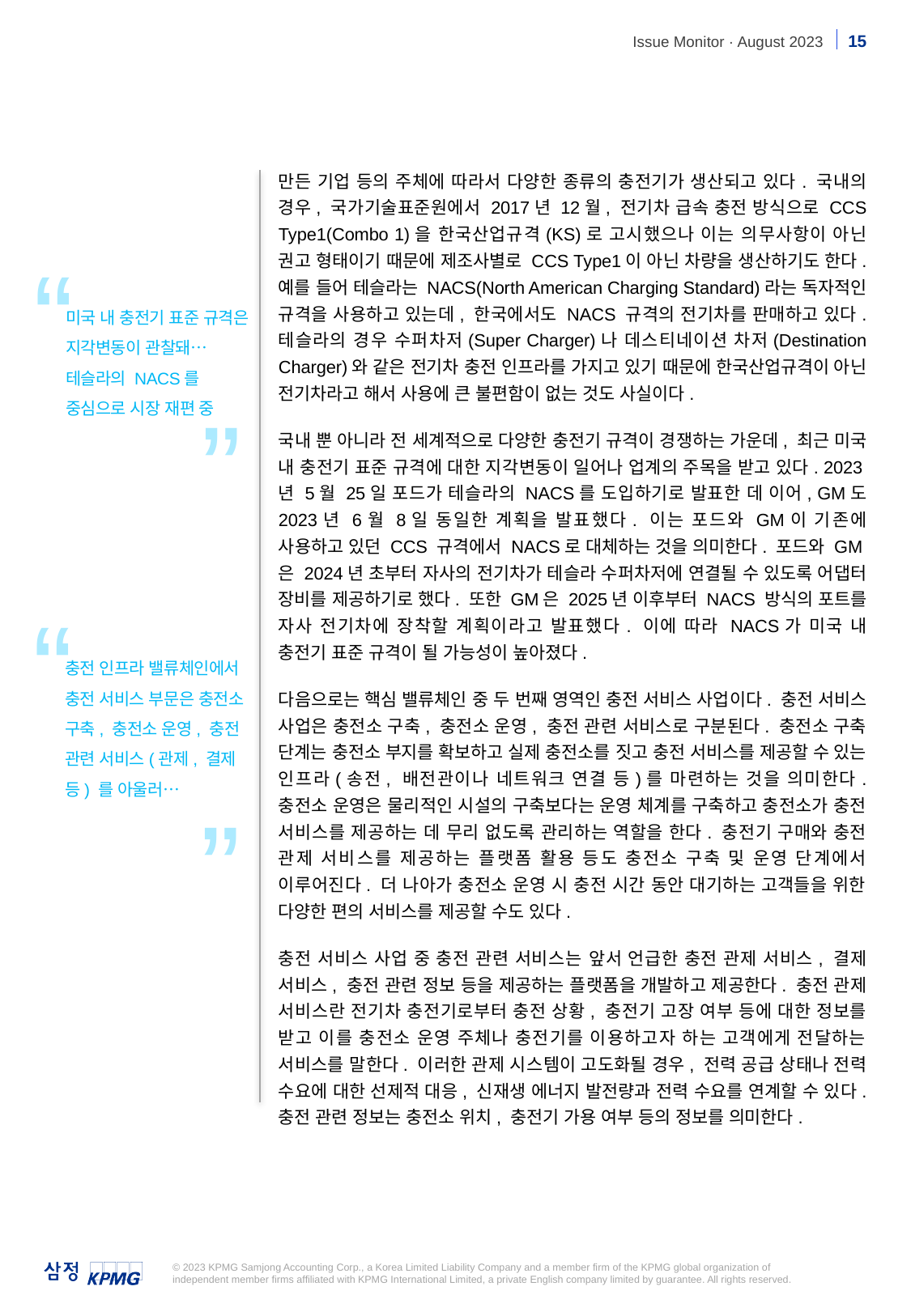

만든 기업 등의 주체에 따라서 다양한 종류의 충전기가 생산되고 있다. 국내의 경우, 국가기술표준원에서 2017년 12월, 전기차 급속 충전 방식으로 CCS Type1(Combo 1)을 한국산업규격(KS)로 고시했으나 이는 의무사항이 아닌 권고 형태이기 때문에 제조사별로 CCS Type1이 아닌 차량을 생산하기도 한다. 예를 들어 테슬라는 NACS(North American Charging Standard)라는 독자적인 규격을 사용하고 있는데, 한국에서도 NACS 규격의 전기차를 판매하고 있다. 테슬라의 경우 수퍼차저(Super Charger)나 데스티네이션 차저(Destination Charger)와 같은 전기차 충전 인프라를 가지고 있기 때문에 한국산업규격이 아닌 전기차라고 해서 사용에 큰 불편함이 없는 것도 사실이다.
국내 뿐 아니라 전 세계적으로 다양한 충전기 규격이 경쟁하는 가운데, 최근 미국 내 충전기 표준 규격에 대한 지각변동이 일어나 업계의 주목을 받고 있다. 2023년 5월 25일 포드가 테슬라의 NACS를 도입하기로 발표한 데 이어, GM도 2023년 6월 8일 동일한 계획을 발표했다. 이는 포드와 GM이 기존에 사용하고 있던 CCS 규격에서 NACS로 대체하는 것을 의미한다. 포드와 GM은 2024년 초부터 자사의 전기차가 테슬라 수퍼차저에 연결될 수 있도록 어댑터 장비를 제공하기로 했다. 또한 GM은 2025년 이후부터 NACS 방식의 포트를 자사 전기차에 장착할 계획이라고 발표했다. 이에 따라 NACS가 미국 내 충전기 표준 규격이 될 가능성이 높아졌다.
다음으로는 핵심 밸류체인 중 두 번째 영역인 충전 서비스 사업이다. 충전 서비스 사업은 충전소 구축, 충전소 운영, 충전 관련 서비스로 구분된다. 충전소 구축 단계는 충전소 부지를 확보하고 실제 충전소를 짓고 충전 서비스를 제공할 수 있는 인프라(송전, 배전관이나 네트워크 연결 등)를 마련하는 것을 의미한다. 충전소 운영은 물리적인 시설의 구축보다는 운영 체계를 구축하고 충전소가 충전 서비스를 제공하는 데 무리 없도록 관리하는 역할을 한다. 충전기 구매와 충전 관제 서비스를 제공하는 플랫폼 활용 등도 충전소 구축 및 운영 단계에서 이루어진다. 더 나아가 충전소 운영 시 충전 시간 동안 대기하는 고객들을 위한 다양한 편의 서비스를 제공할 수도 있다.
충전 서비스 사업 중 충전 관련 서비스는 앞서 언급한 충전 관제 서비스, 결제 서비스, 충전 관련 정보 등을 제공하는 플랫폼을 개발하고 제공한다. 충전 관제 서비스란 전기차 충전기로부터 충전 상황, 충전기 고장 여부 등에 대한 정보를 받고 이를 충전소 운영 주체나 충전기를 이용하고자 하는 고객에게 전달하는 서비스를 말한다. 이러한 관제 시스템이 고도화될 경우, 전력 공급 상태나 전력 수요에 대한 선제적 대응, 신재생 에너지 발전량과 전력 수요를 연계할 수 있다. 충전 관련 정보는 충전소 위치, 충전기 가용 여부 등의 정보를 의미한다.
“
미국 내 충전기 표준 규격은 지각변동이 관찰돼…
테슬라의 NACS를 중심으로 시장 재편 중
”
“
충전 인프라 밸류체인에서 충전 서비스 부문은 충전소 구축, 충전소 운영, 충전 관련 서비스(관제, 결제 등) 를 아울러…
”